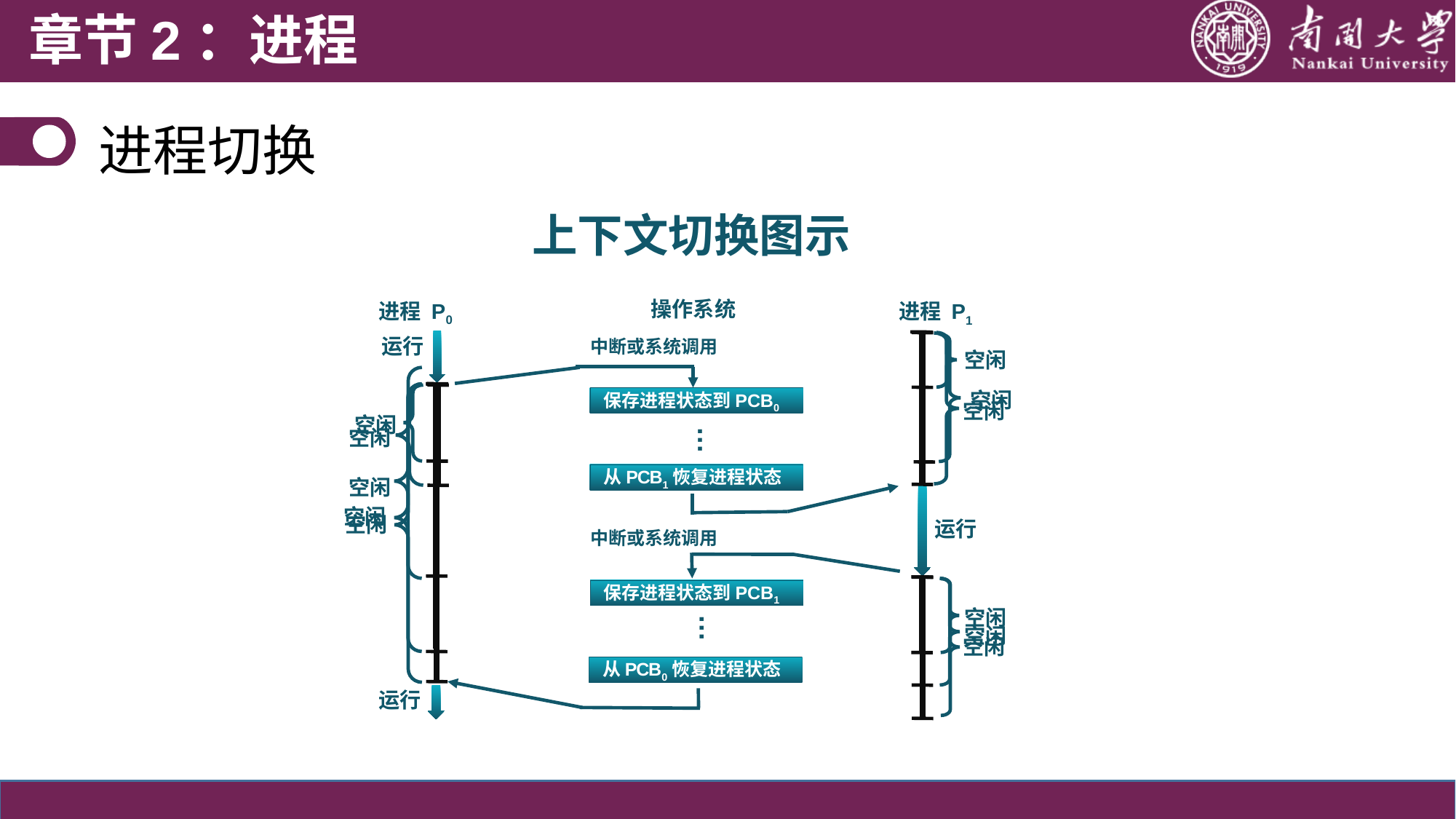

章节2：进程
进程切换

上下文切换图示
操作系统
进程 P0
进程 P1
运行

中断或系统调用
保存进程状态到PCB0

…

空闲

空闲

空闲

空闲

空闲

空闲

空闲

空闲
从PCB1恢复进程状态

运行
中断或系统调用
保存进程状态到PCB1

…

空闲

空闲

空闲
从PCB0恢复进程状态

运行